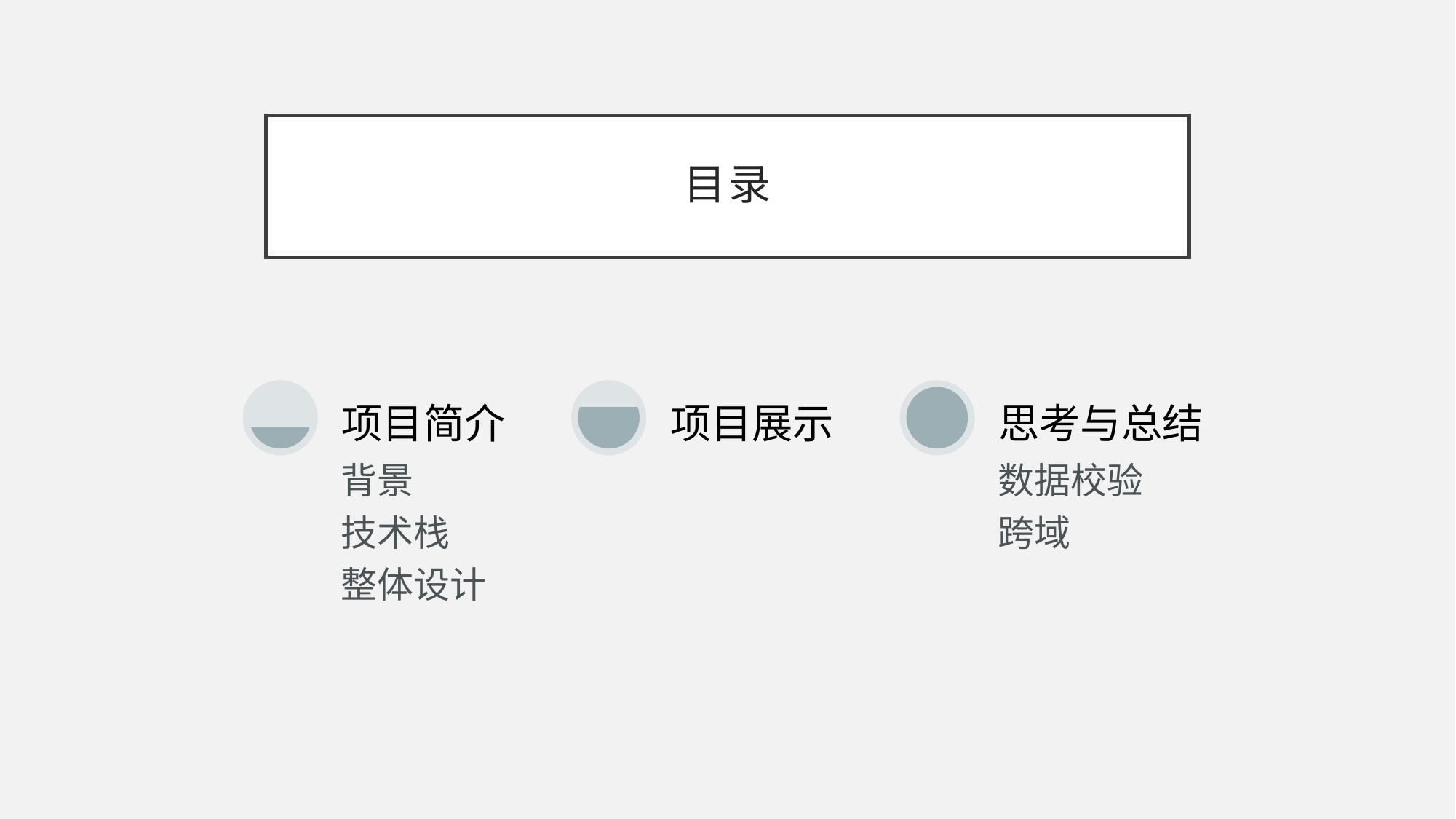

# 目录
背景
技术栈
整体设计
项目简介

项目展示
数据校验
跨域
思考与总结